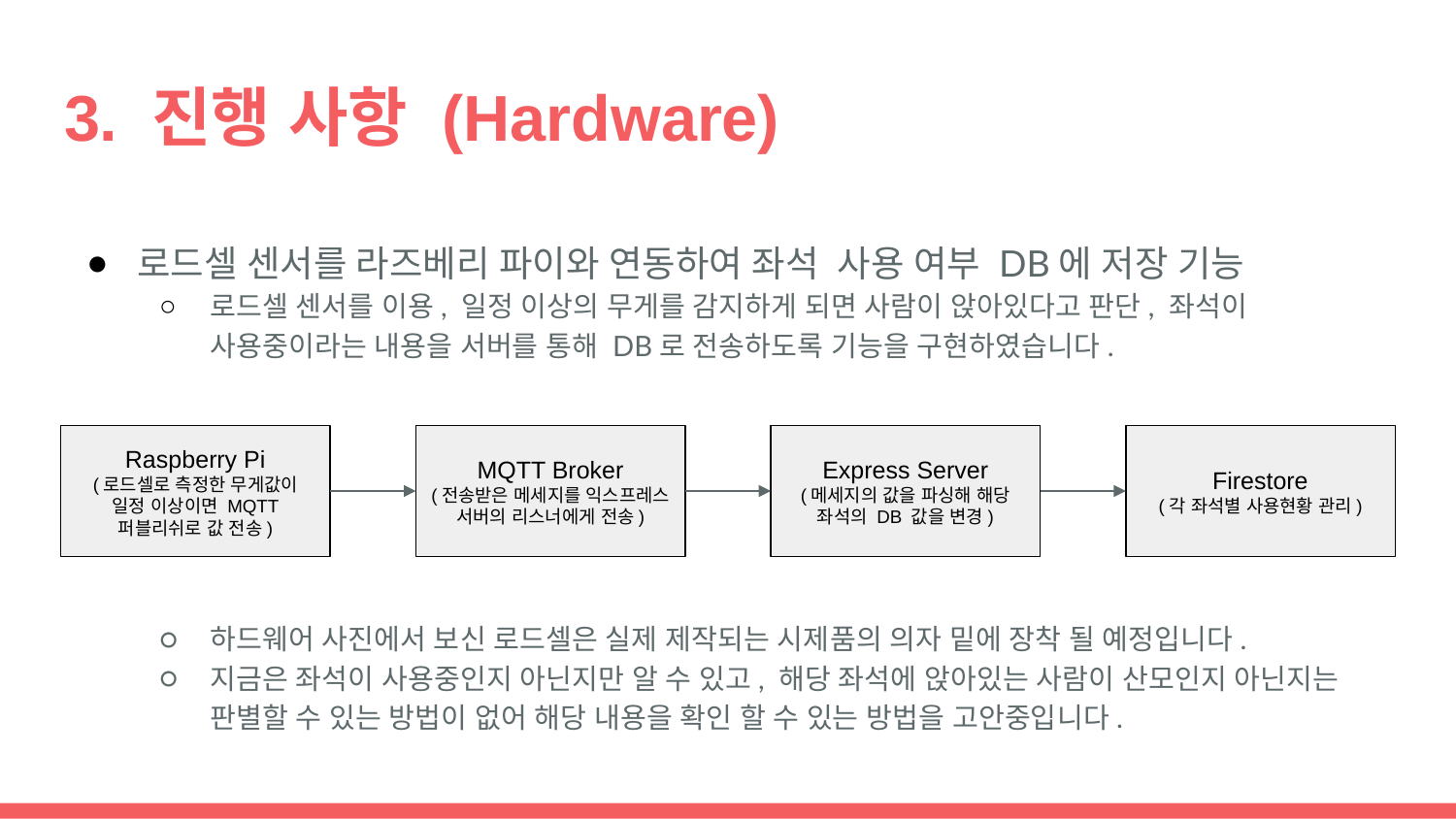

# 3. 진행 사항 (Hardware)
로드셀 센서를 라즈베리 파이와 연동하여 좌석  사용 여부 DB에 저장 기능
로드셀 센서를 이용, 일정 이상의 무게를 감지하게 되면 사람이 앉아있다고 판단, 좌석이 사용중이라는 내용을 서버를 통해 DB로 전송하도록 기능을 구현하였습니다.

하드웨어 사진에서 보신 로드셀은 실제 제작되는 시제품의 의자 밑에 장착 될 예정입니다.
지금은 좌석이 사용중인지 아닌지만 알 수 있고, 해당 좌석에 앉아있는 사람이 산모인지 아닌지는 판별할 수 있는 방법이 없어 해당 내용을 확인 할 수 있는 방법을 고안중입니다.

Raspberry Pi
(로드셀로 측정한 무게값이 일정 이상이면 MQTT 퍼블리쉬로 값 전송)
MQTT Broker
(전송받은 메세지를 익스프레스 서버의 리스너에게 전송)
Express Server
(메세지의 값을 파싱해 해당 좌석의 DB 값을 변경)
Firestore
(각 좌석별 사용현황 관리)